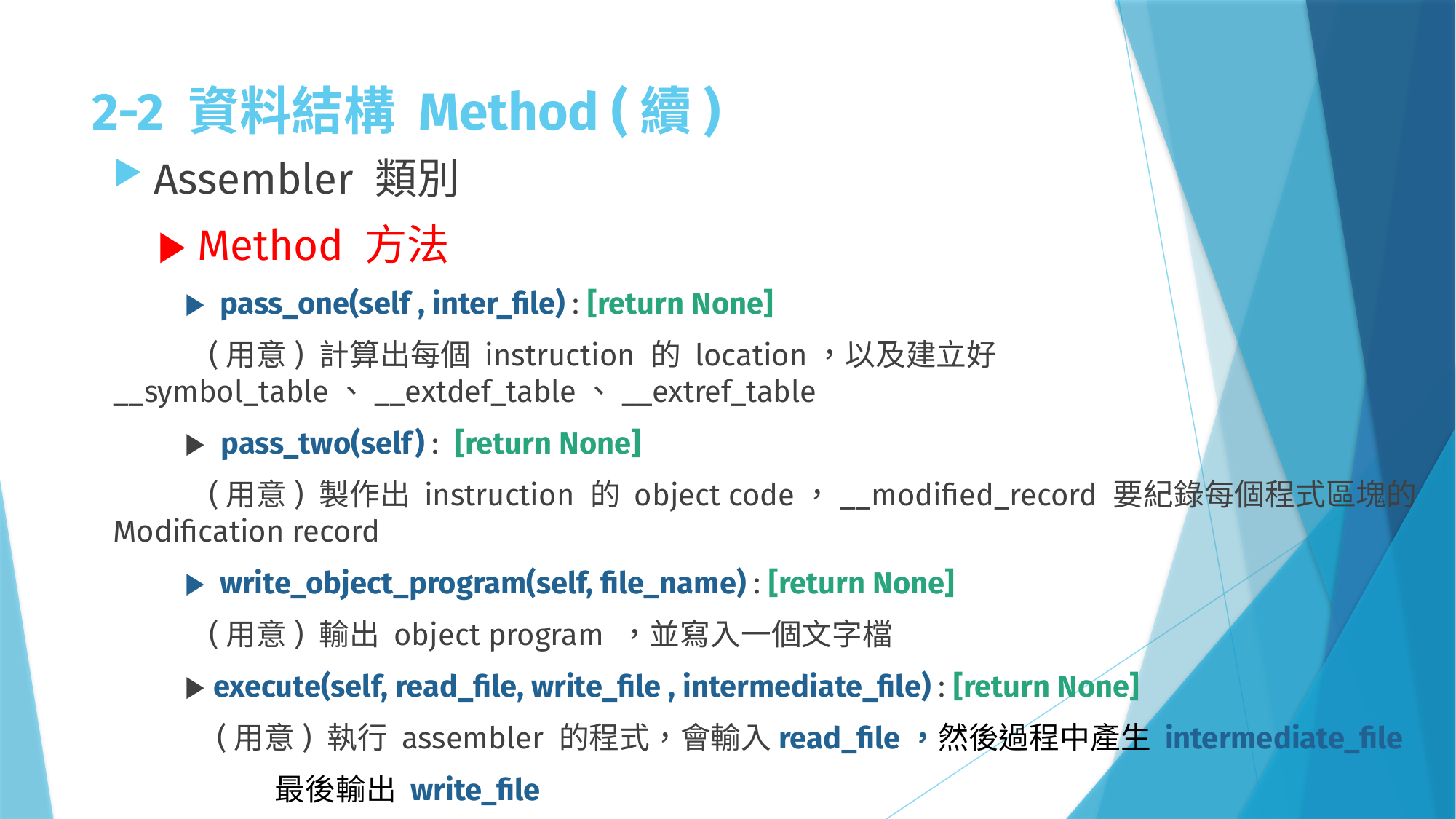

# 2-2 資料結構 Method (續)
Assembler 類別
    ▶ Method 方法
         ▶  pass_one(self , inter_file) : [return None]
            (用意) 計算出每個 instruction 的 location，以及建立好 __symbol_table、__extdef_table、__extref_table
         ▶  pass_two(self) :  [return None]
            (用意) 製作出 instruction 的 object code，__modified_record 要紀錄每個程式區塊的 Modification record
         ▶  write_object_program(self, file_name) : [return None]
            (用意) 輸出 object program ，並寫入一個文字檔
         ▶ execute(self, read_file, write_file , intermediate_file) : [return None]
             (用意) 執行 assembler 的程式，會輸入read_file，然後過程中產生 intermediate_file
                       最後輸出 write_file